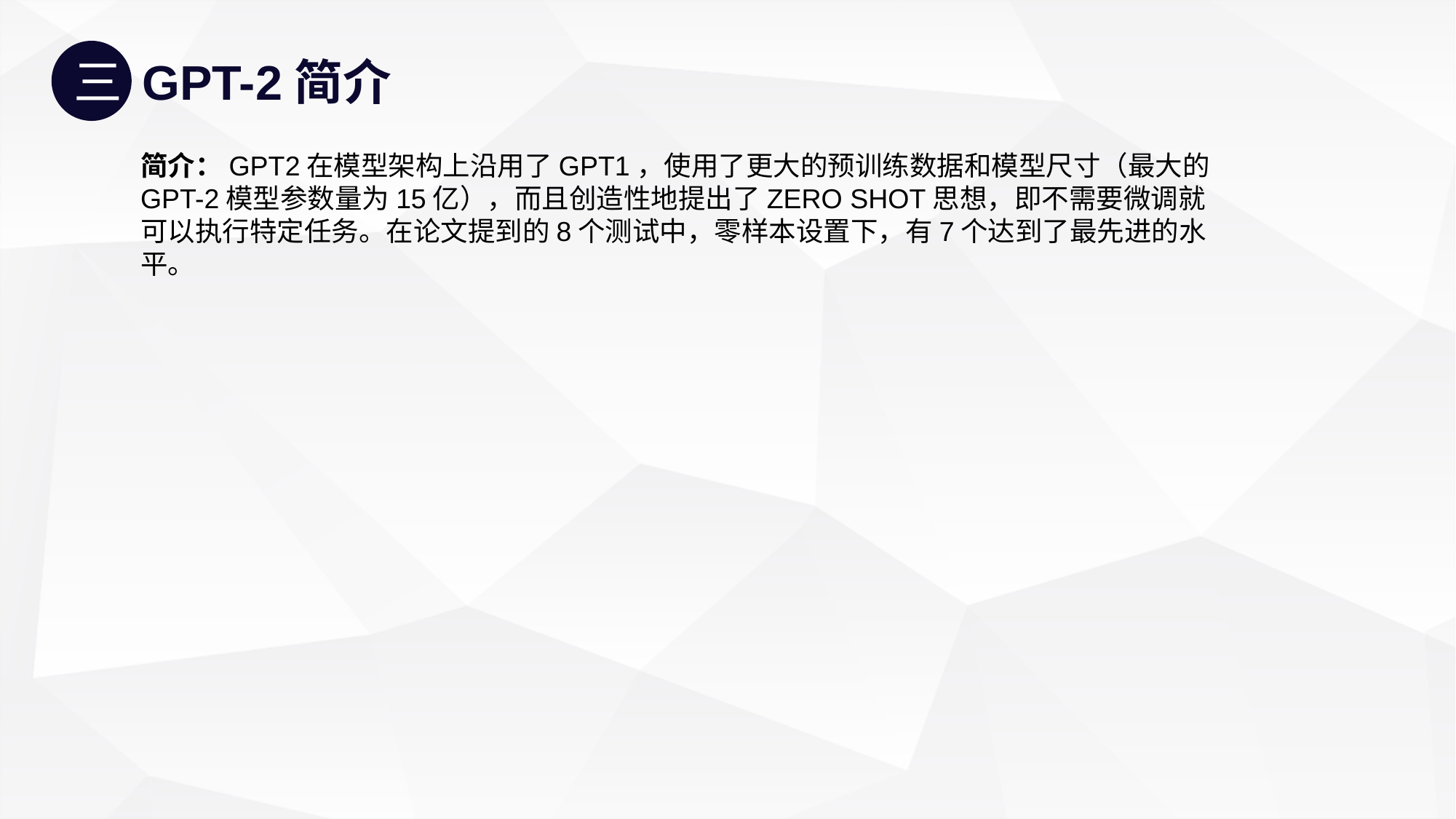

三
GPT-2简介
简介：GPT2在模型架构上沿用了GPT1，使用了更大的预训练数据和模型尺寸（最大的GPT-2模型参数量为15亿），而且创造性地提出了ZERO SHOT思想，即不需要微调就可以执行特定任务。在论文提到的8个测试中，零样本设置下，有7个达到了最先进的水平。